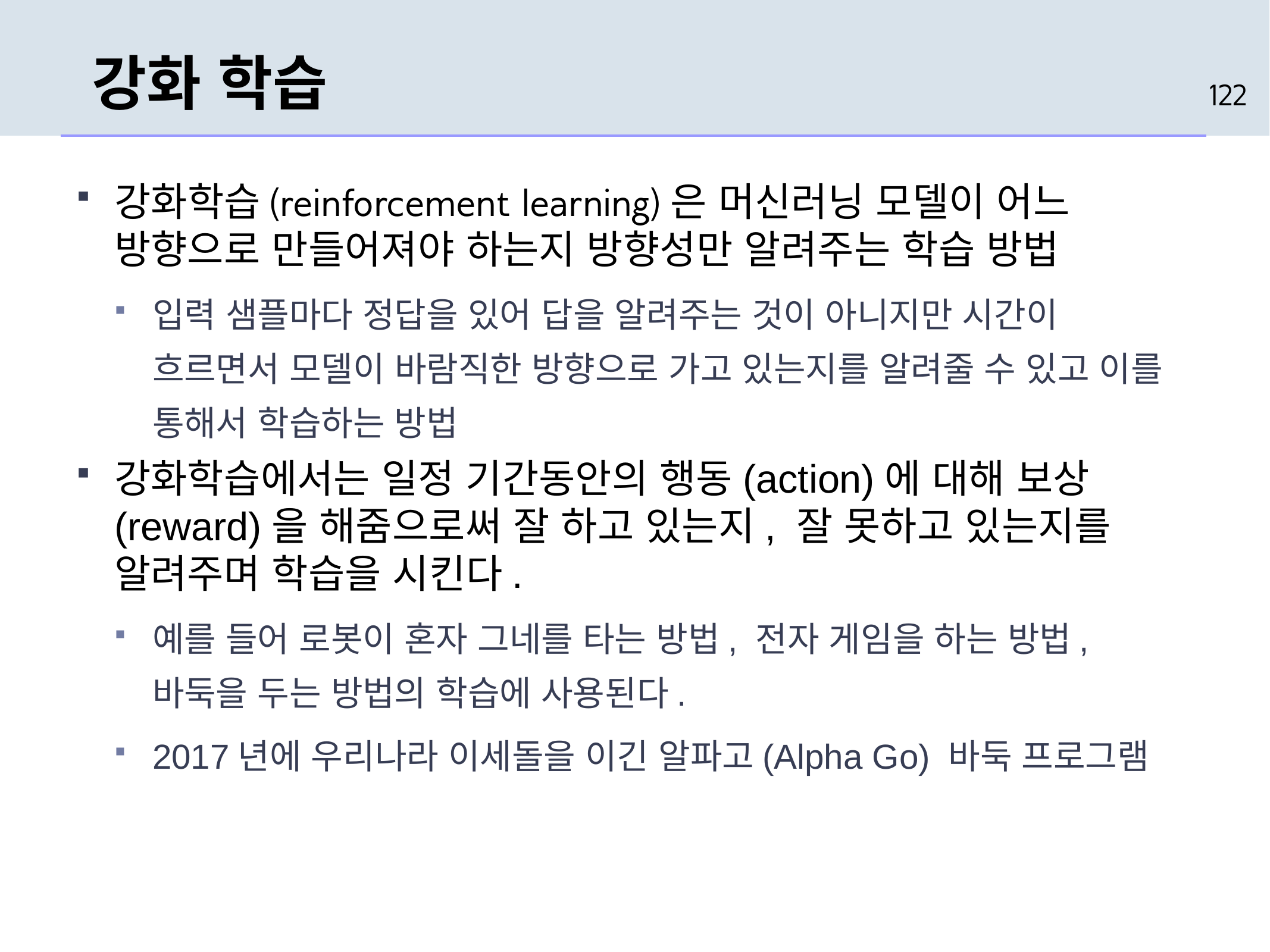

# 강화 학습
122
강화학습(reinforcement learning)은 머신러닝 모델이 어느 방향으로 만들어져야 하는지 방향성만 알려주는 학습 방법
입력 샘플마다 정답을 있어 답을 알려주는 것이 아니지만 시간이 흐르면서 모델이 바람직한 방향으로 가고 있는지를 알려줄 수 있고 이를 통해서 학습하는 방법
강화학습에서는 일정 기간동안의 행동(action)에 대해 보상(reward)을 해줌으로써 잘 하고 있는지, 잘 못하고 있는지를  알려주며 학습을 시킨다.
예를 들어 로봇이 혼자 그네를 타는 방법, 전자 게임을 하는 방법, 바둑을 두는 방법의 학습에 사용된다.
2017년에 우리나라 이세돌을 이긴 알파고(Alpha Go) 바둑 프로그램